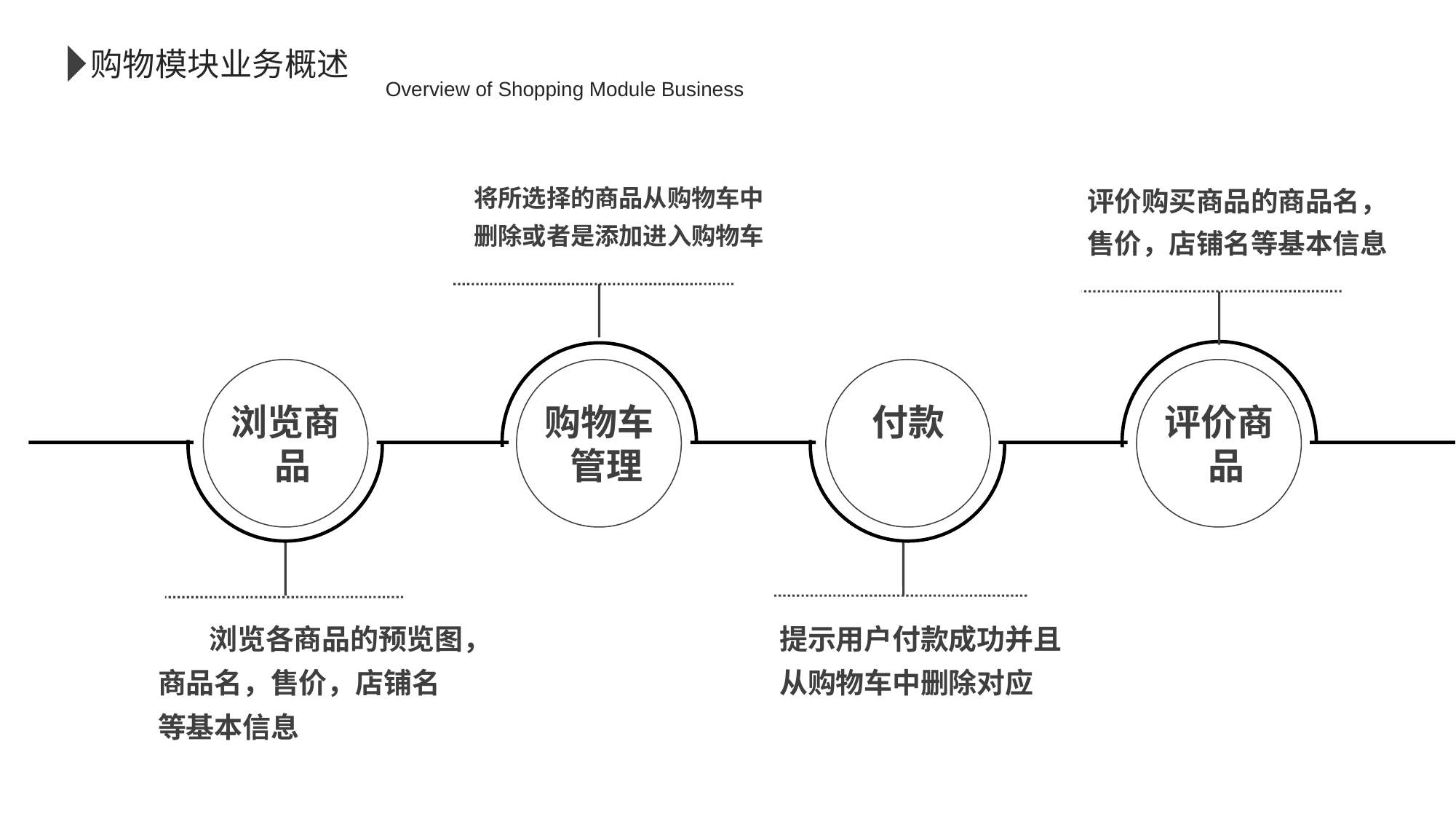

购物模块业务概述

Overview of Shopping Module Business
将所选择的商品从购物车中删除或者是添加进入购物车
评价购买商品的商品名，售价，店铺名等基本信息

浏览商品

购物车管理

付款

评价商品

       浏览各商品的预览图，商品名，售价，店铺名等基本信息
提示用户付款成功并且从购物车中删除对应